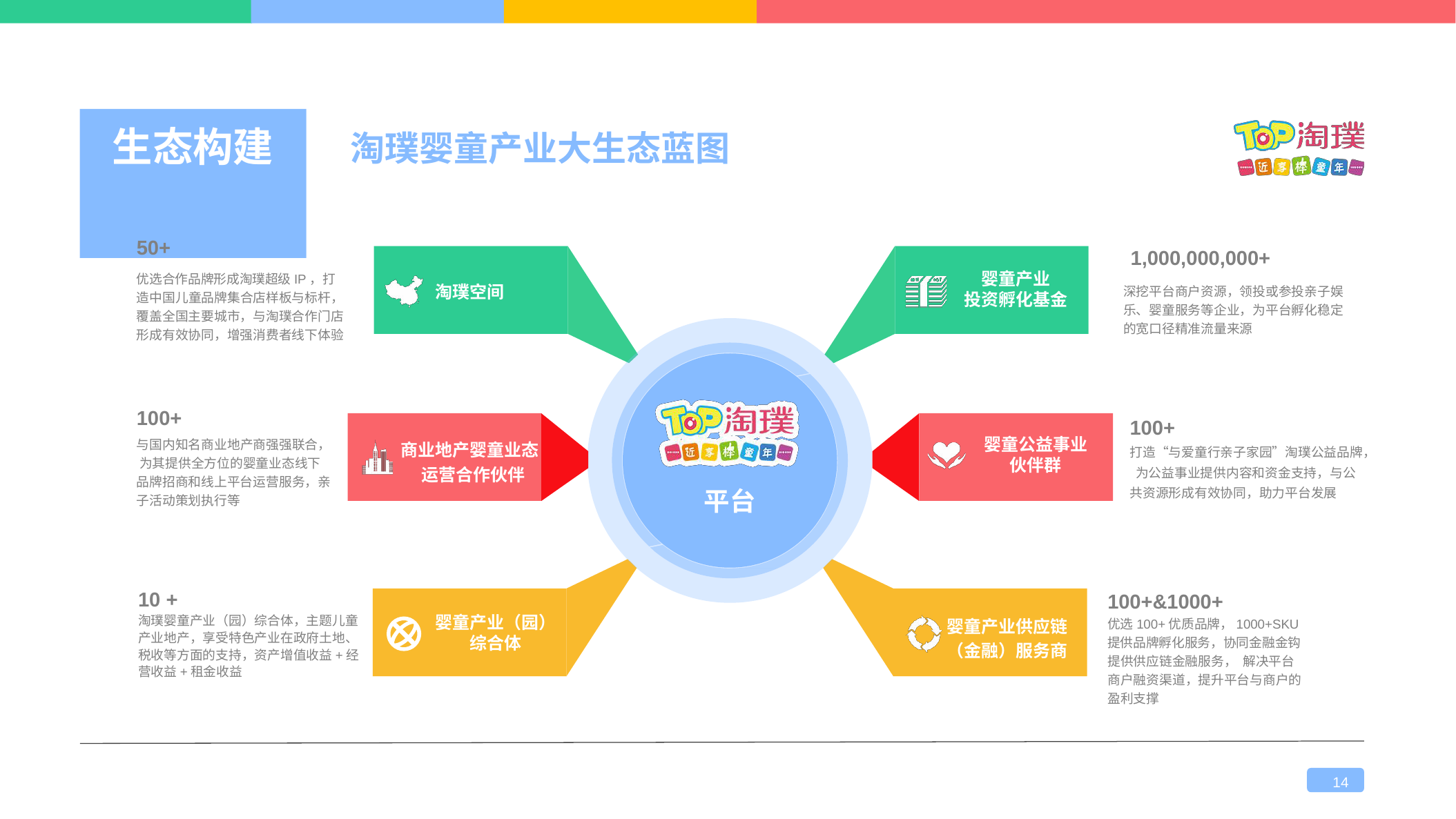

# 生态构建

淘璞婴童产业大生态蓝图
50+
优选合作品牌形成淘璞超级IP，打造中国儿童品牌集合店样板与标杆，覆盖全国主要城市，与淘璞合作门店形成有效协同，增强消费者线下体验
1,000,000,000+
深挖平台商户资源，领投或参投亲子娱乐、婴童服务等企业，为平台孵化稳定的宽口径精准流量来源

淘璞空间

婴童产业
投资孵化基金

100+
与国内知名商业地产商强强联合，  为其提供全方位的婴童业态线下品牌招商和线上平台运营服务，亲子活动策划执行等
100+
打造“与爱童行亲子家园”淘璞公益品牌，  为公益事业提供内容和资金支持，与公共资源形成有效协同，助力平台发展

婴童公益事业
伙伴群
商业地产婴童业态  运营合作伙伴

平台

10 +
淘璞婴童产业（园）综合体，主题儿童产业地产，享受特色产业在政府土地、税收等方面的支持，资产增值收益+经营收益+租金收益

100+&1000+
优选100+优质品牌，1000+SKU提供品牌孵化服务，协同金融金钩提供供应链金融服务，  解决平台商户融资渠道，提升平台与商户的盈利支撑
婴童产业（园）
综合体
婴童产业供应链
（金融）服务商

14